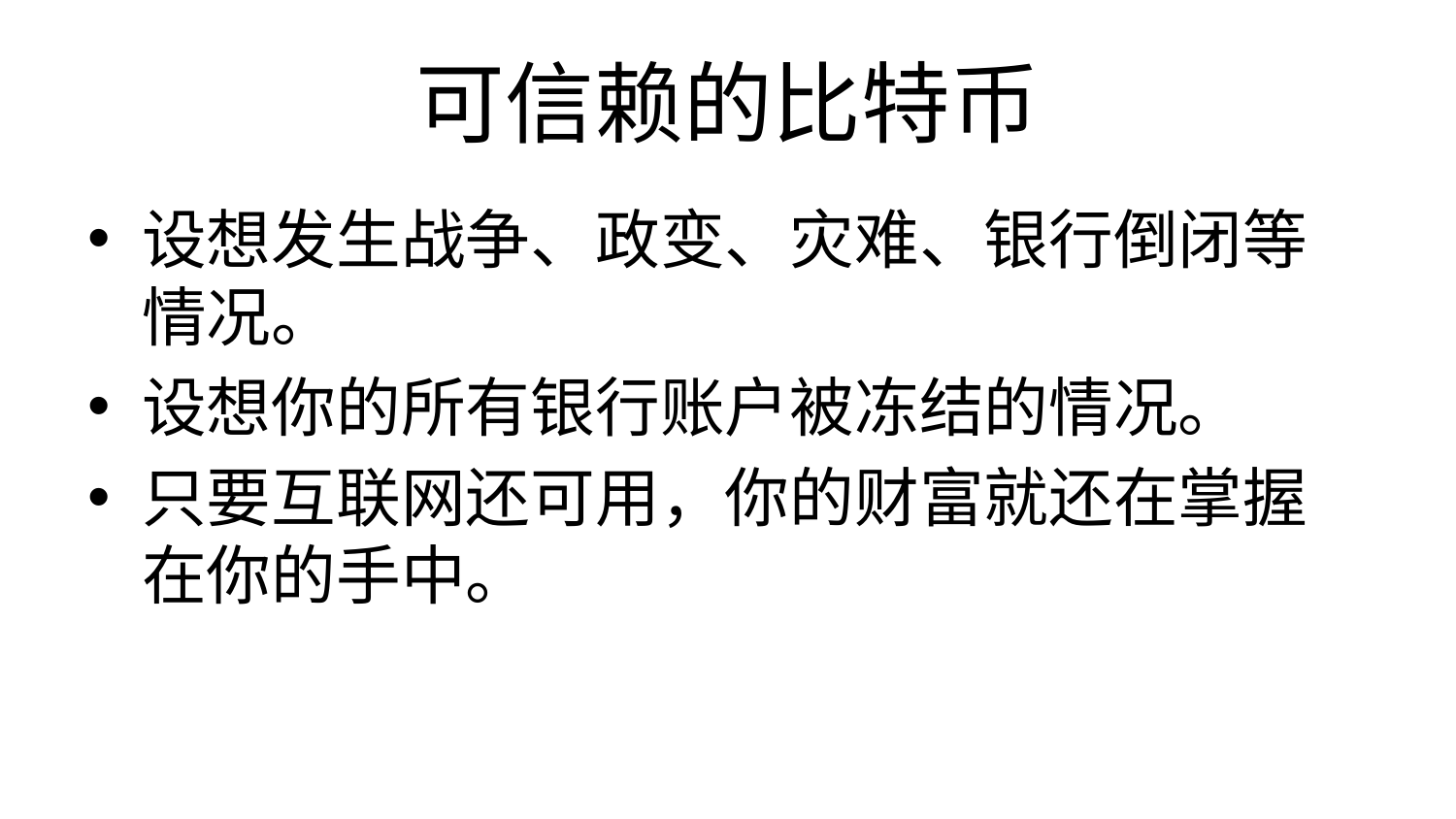

# 可信赖的比特币
设想发生战争、政变、灾难、银行倒闭等情况。
设想你的所有银行账户被冻结的情况。
只要互联网还可用，你的财富就还在掌握在你的手中。